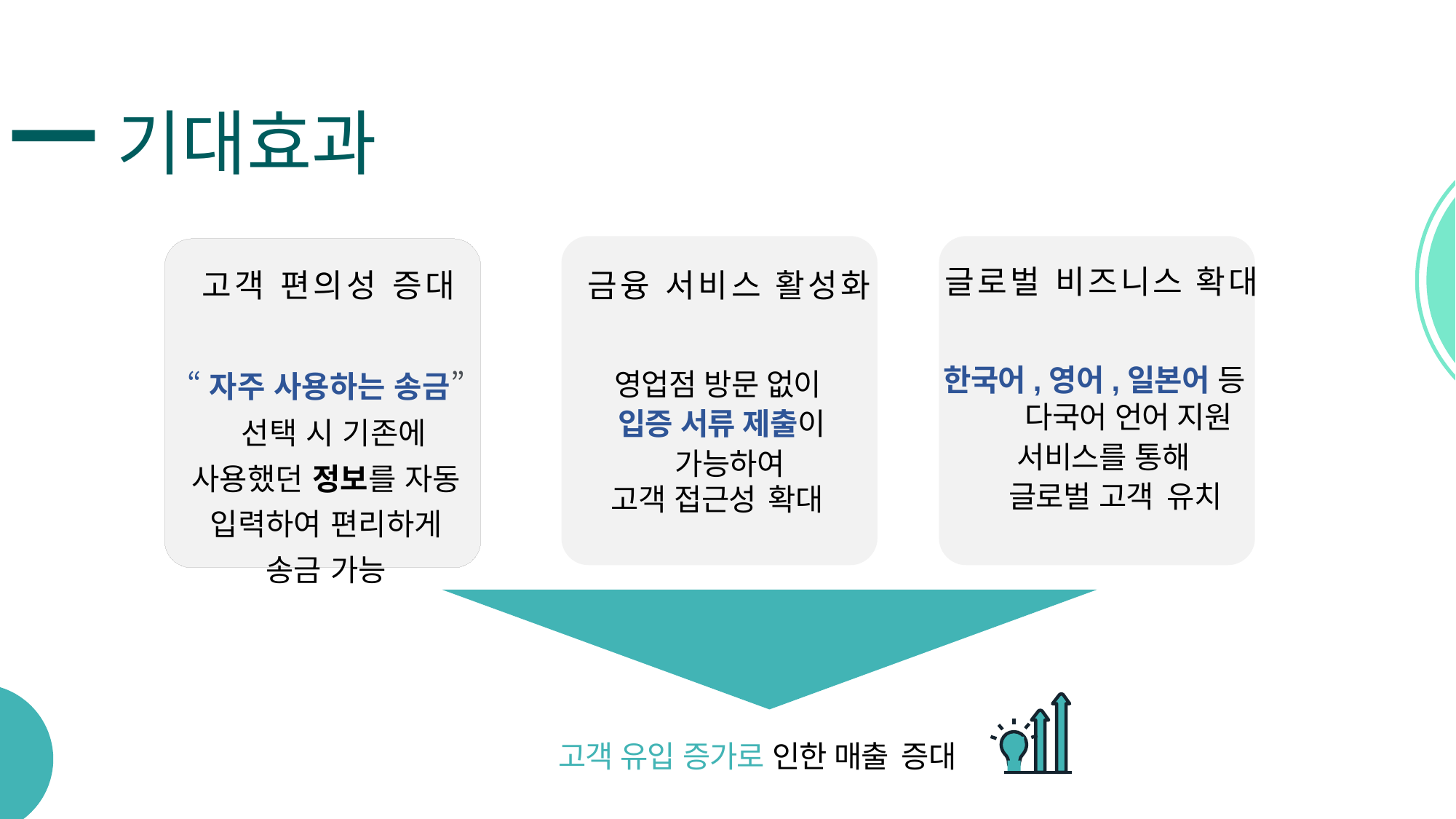

기대효과

글로벌 비즈니스 확대
고객 편의성 증대
금융 서비스 활성화
“자주 사용하는 송금”
 선택 시 기존에 사용했던 정보를 자동 입력하여 편리하게 송금 가능
  한국어,영어,일본어 등              다국어 언어 지원
 서비스를 통해
   글로벌 고객 유치
영업점 방문 없이
입증 서류 제출이
 가능하여
고객 접근성 확대

고객 유입 증가로 인한 매출 증대
10